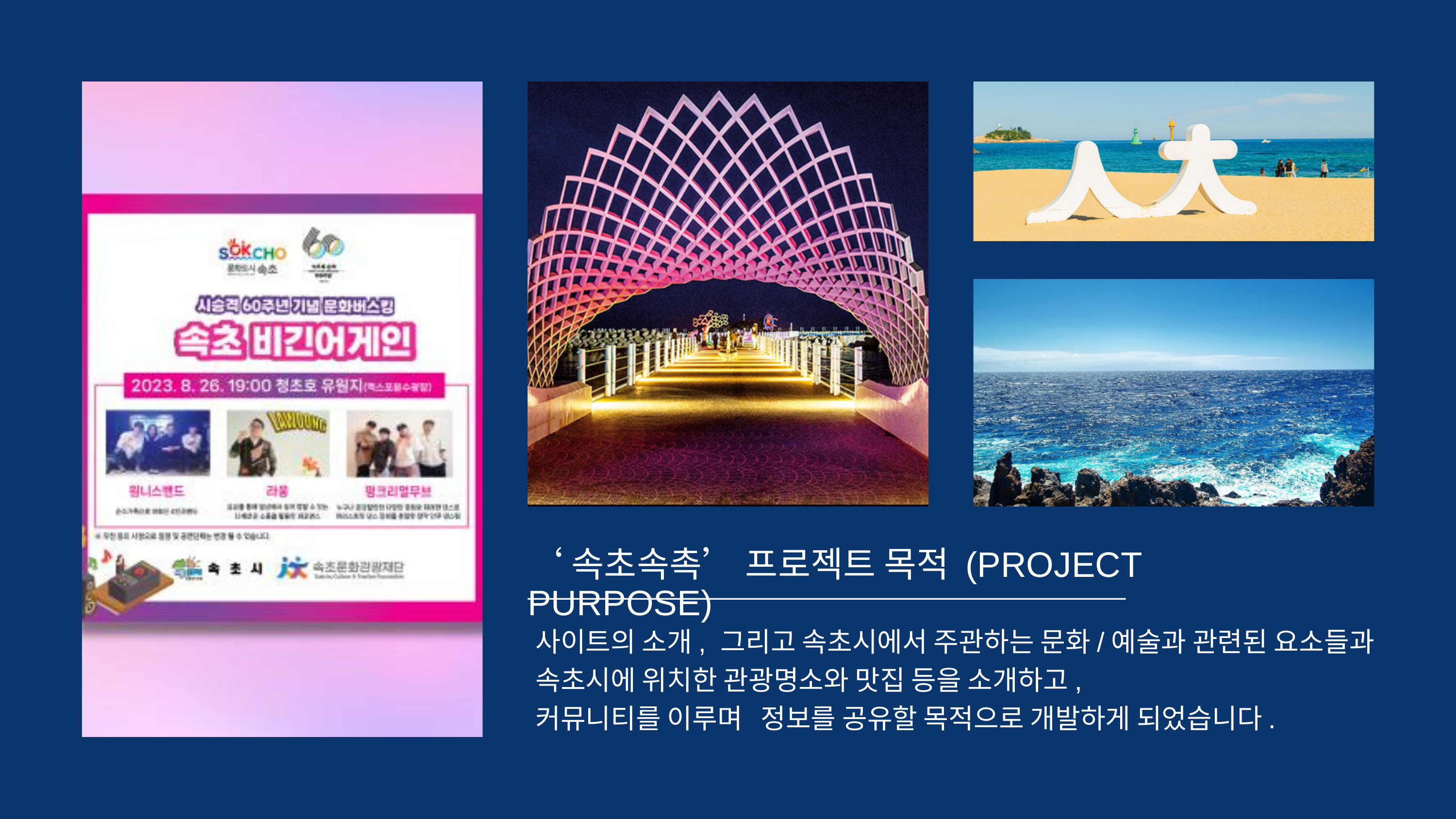

‘속초속촉’ 프로젝트 목적 (PROJECT PURPOSE)

사이트의 소개, 그리고 속초시에서 주관하는 문화/예술과 관련된 요소들과
속초시에 위치한 관광명소와 맛집 등을 소개하고,
커뮤니티를 이루며   정보를 공유할 목적으로 개발하게 되었습니다.